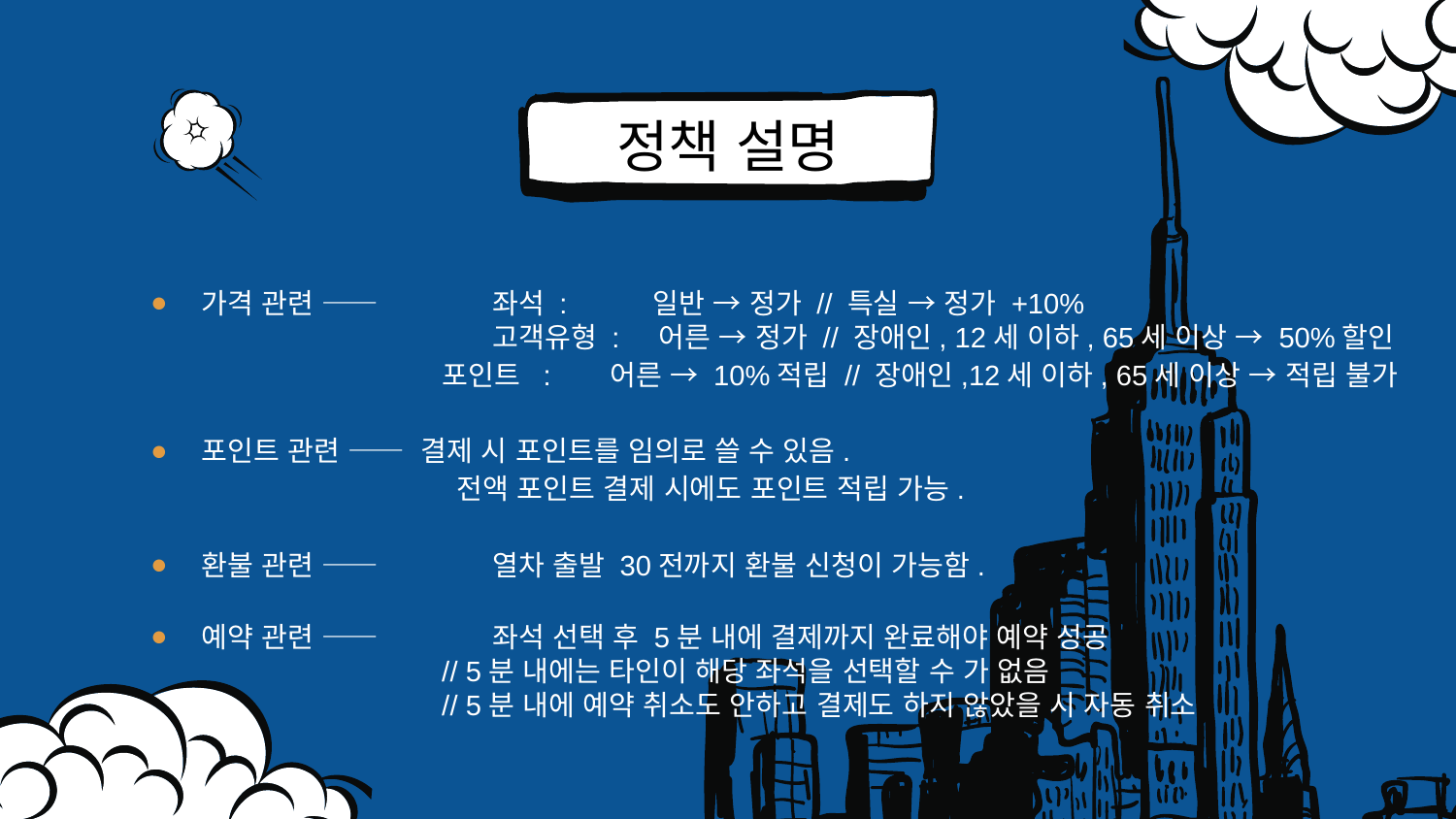

# 정책 설명

가격 관련 —— 	좌석 :	 일반 → 정가 // 특실 → 정가 +10% 				고객유형 :    어른 → 정가 // 장애인, 12세 이하, 65세 이상 → 50%할인
		포인트  :	  어른 → 10%적립 // 장애인,12세 이하, 65세 이상 → 적립 불가

포인트 관련 ——  결제 시 포인트를 임의로 쓸 수 있음.
 		 전액 포인트 결제 시에도 포인트 적립 가능.

환불 관련 ——  	열차 출발 30전까지 환불 신청이 가능함.

예약 관련 —— 	좌석 선택 후 5분 내에 결제까지 완료해야 예약 성공
		// 5분 내에는 타인이 해당 좌석을 선택할 수 가 없음
		// 5분 내에 예약 취소도 안하고 결제도 하지 않았을 시 자동 취소